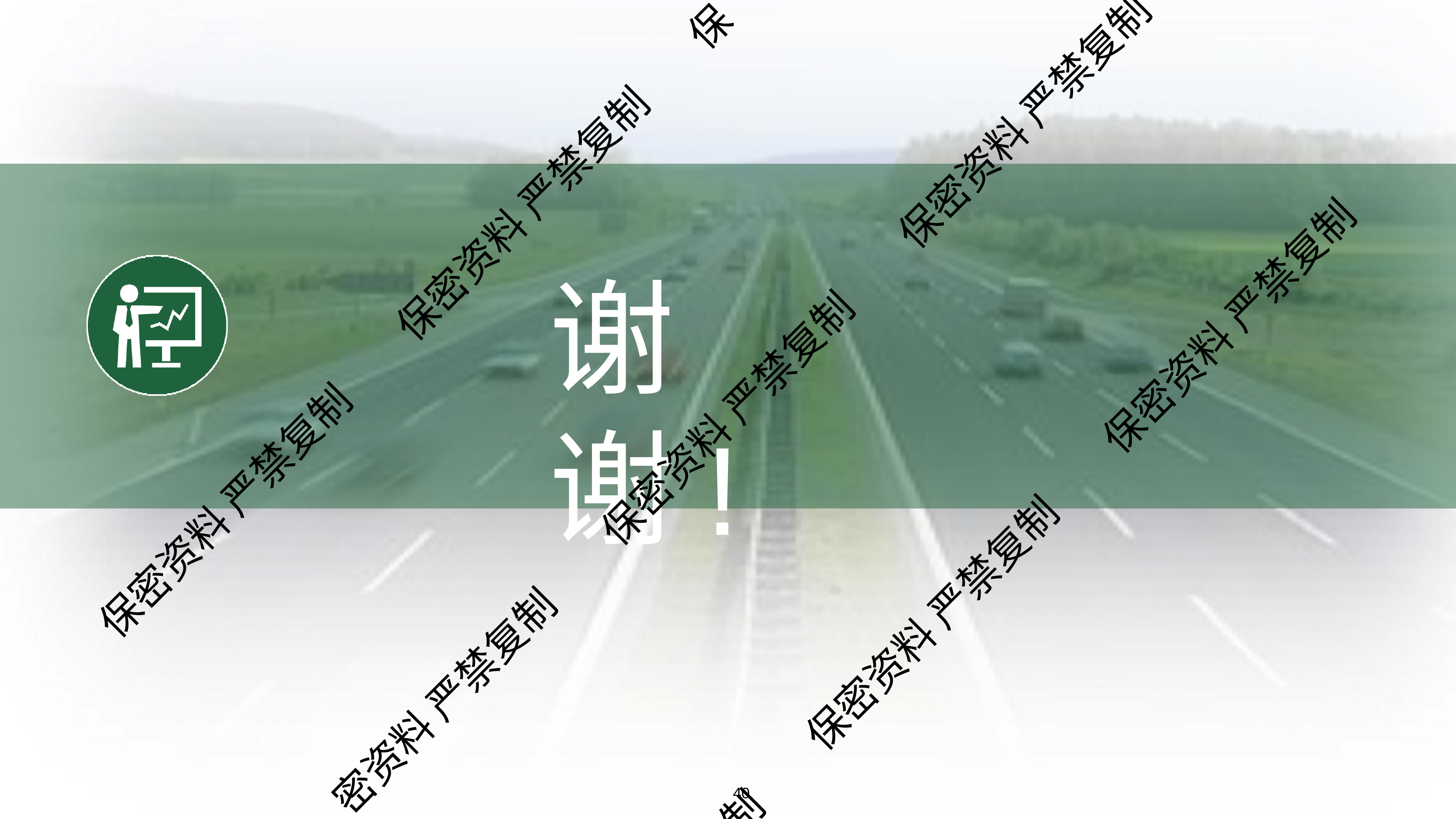

保
保密资料 严禁复制
保密资料 严禁复制

谢	谢!
保密资料 严禁复制
保密资料 严禁复制
保密资料 严禁复制
保密资料 严禁复制
密资料 严禁复制
40
制